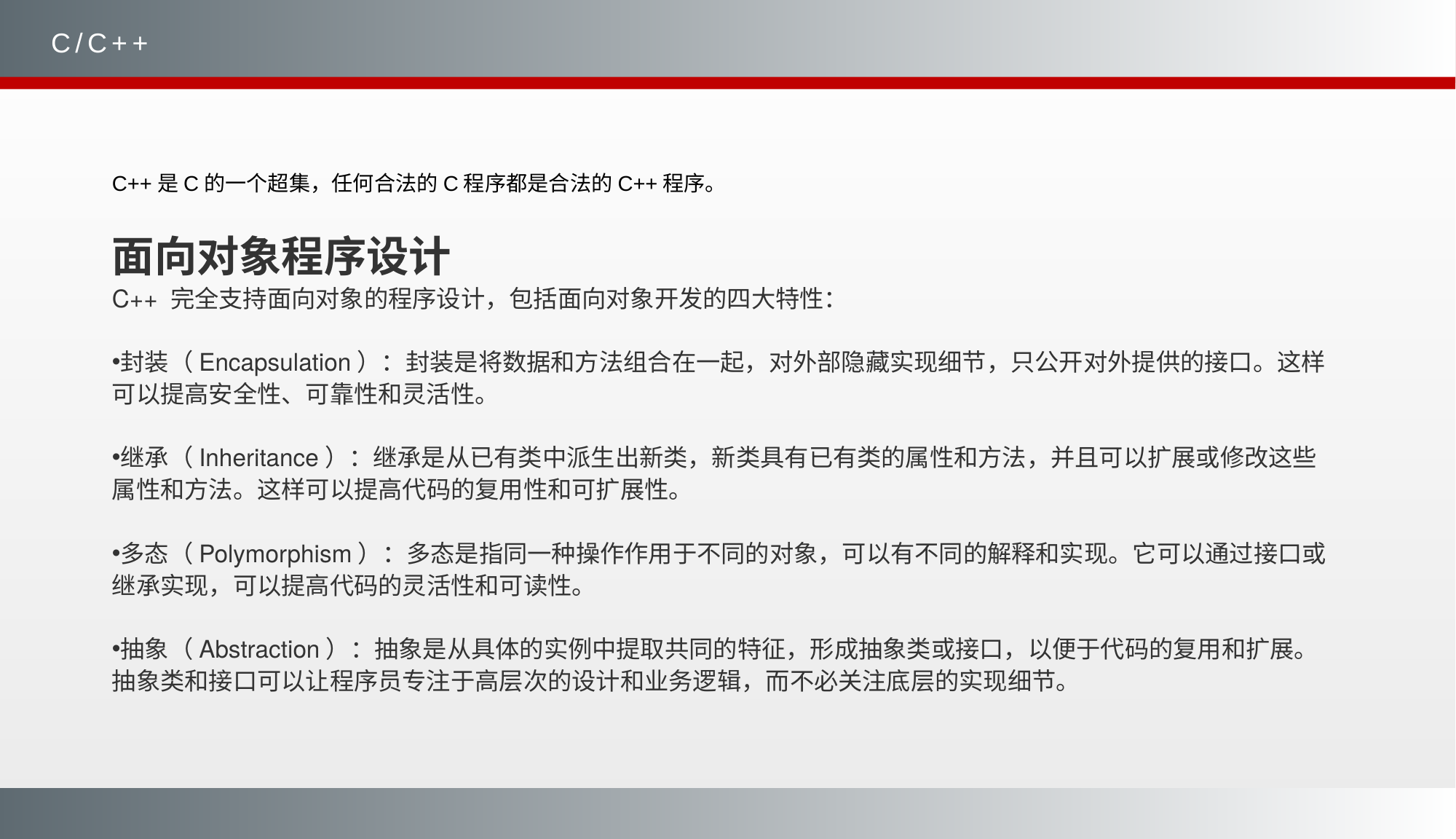

C/C++

C++是C的一个超集，任何合法的C程序都是合法的C++程序。
面向对象程序设计
C++ 完全支持面向对象的程序设计，包括面向对象开发的四大特性：

封装（Encapsulation）：封装是将数据和方法组合在一起，对外部隐藏实现细节，只公开对外提供的接口。这样可以提高安全性、可靠性和灵活性。

继承（Inheritance）：继承是从已有类中派生出新类，新类具有已有类的属性和方法，并且可以扩展或修改这些属性和方法。这样可以提高代码的复用性和可扩展性。

多态（Polymorphism）：多态是指同一种操作作用于不同的对象，可以有不同的解释和实现。它可以通过接口或继承实现，可以提高代码的灵活性和可读性。

抽象（Abstraction）：抽象是从具体的实例中提取共同的特征，形成抽象类或接口，以便于代码的复用和扩展。抽象类和接口可以让程序员专注于高层次的设计和业务逻辑，而不必关注底层的实现细节。